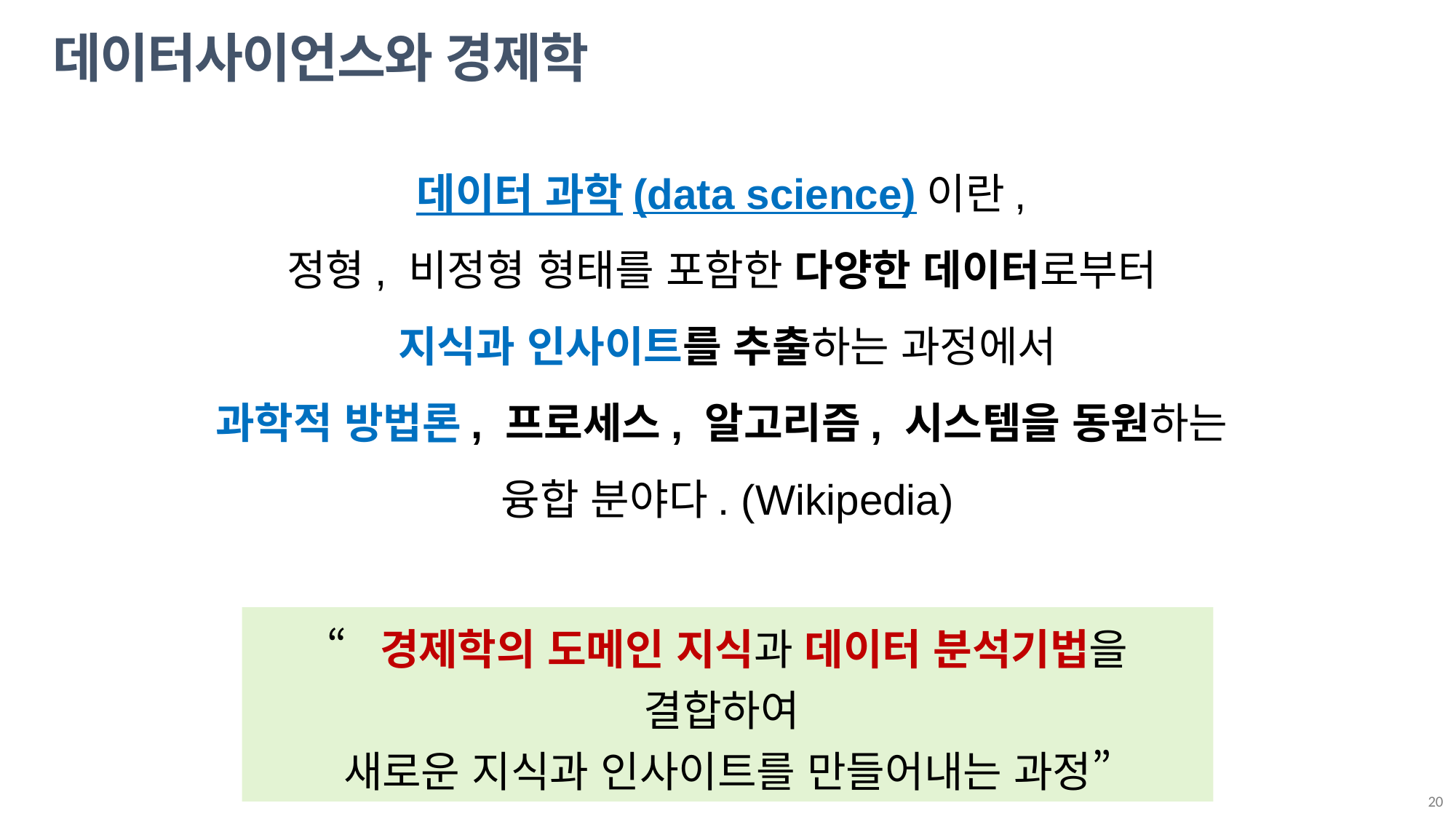

데이터사이언스와 경제학
데이터 과학(data science)이란,
정형, 비정형 형태를 포함한 다양한 데이터로부터
지식과 인사이트를 추출하는 과정에서
과학적 방법론, 프로세스, 알고리즘, 시스템을 동원하는
융합 분야다. (Wikipedia)

“경제학의 도메인 지식과 데이터 분석기법을 결합하여
새로운 지식과 인사이트를 만들어내는 과정”
20